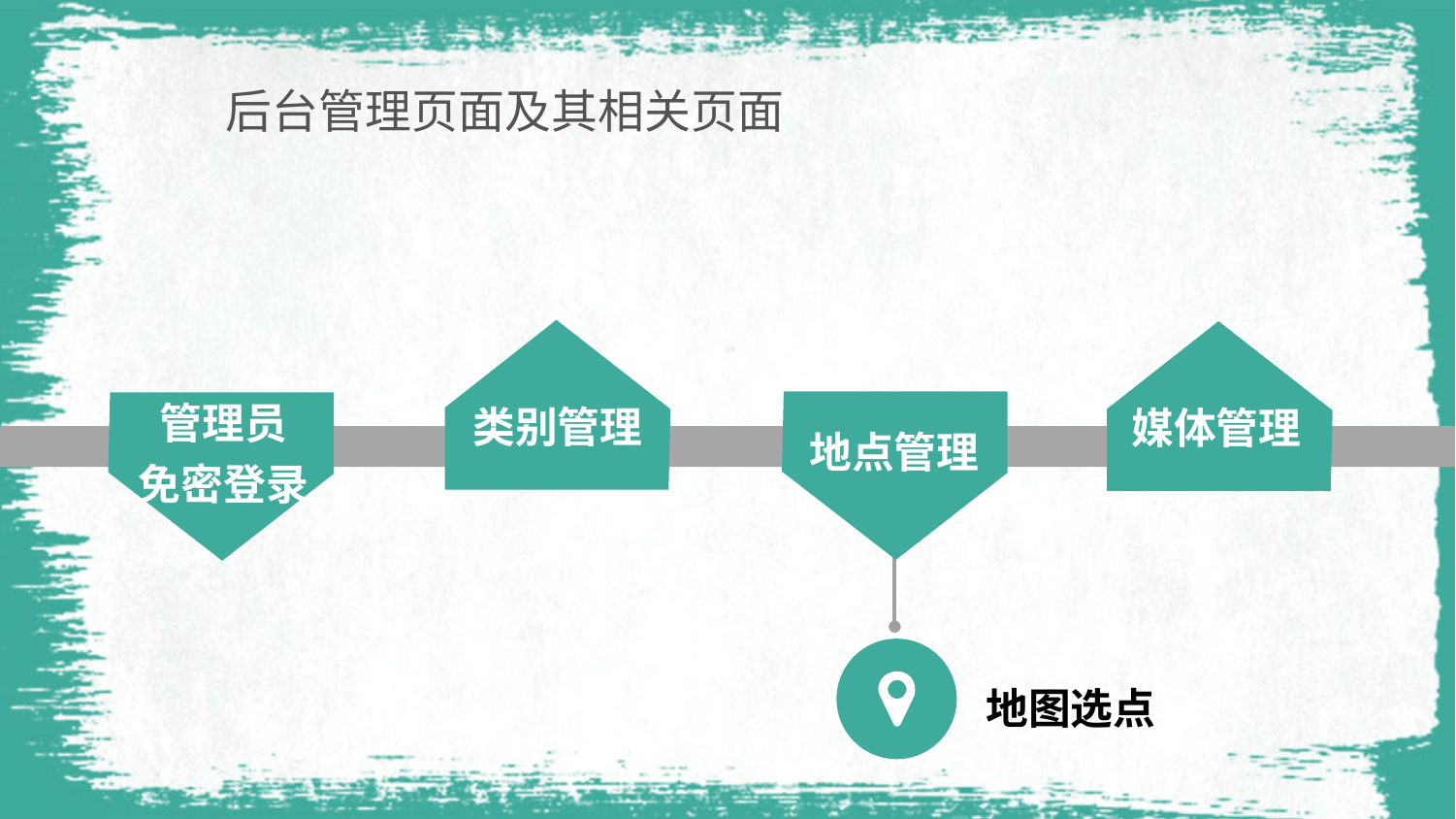

后台管理页面及其相关页面

类别管理

媒体管理
管理员
免密登录

地点管理

地图选点